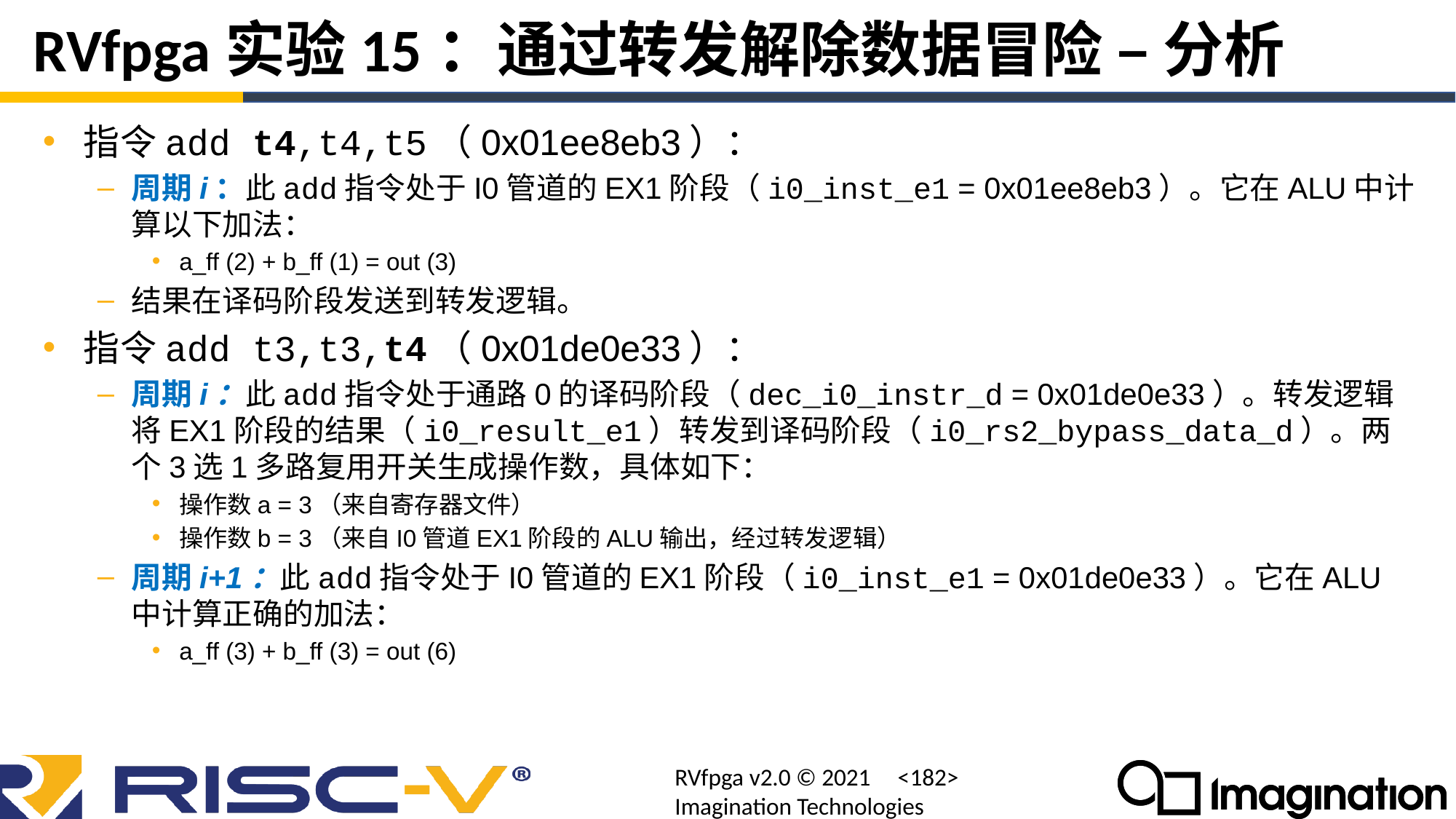

# RVfpga实验15：通过转发解除数据冒险 – 分析
指令add t4,t4,t5（0x01ee8eb3）：
周期i：此add指令处于I0管道的EX1阶段（i0_inst_e1 = 0x01ee8eb3）。它在ALU中计算以下加法：
a_ff (2) + b_ff (1) = out (3)
结果在译码阶段发送到转发逻辑。
指令add t3,t3,t4（0x01de0e33）：
周期i：此add指令处于通路0的译码阶段（dec_i0_instr_d = 0x01de0e33）。转发逻辑将EX1阶段的结果（i0_result_e1）转发到译码阶段（i0_rs2_bypass_data_d）。两个3选1多路复用开关生成操作数，具体如下：
操作数a = 3（来自寄存器文件）
操作数b = 3（来自I0管道EX1阶段的ALU输出，经过转发逻辑）
周期i+1：此add指令处于I0管道的EX1阶段（i0_inst_e1 = 0x01de0e33）。它在ALU中计算正确的加法：
a_ff (3) + b_ff (3) = out (6)